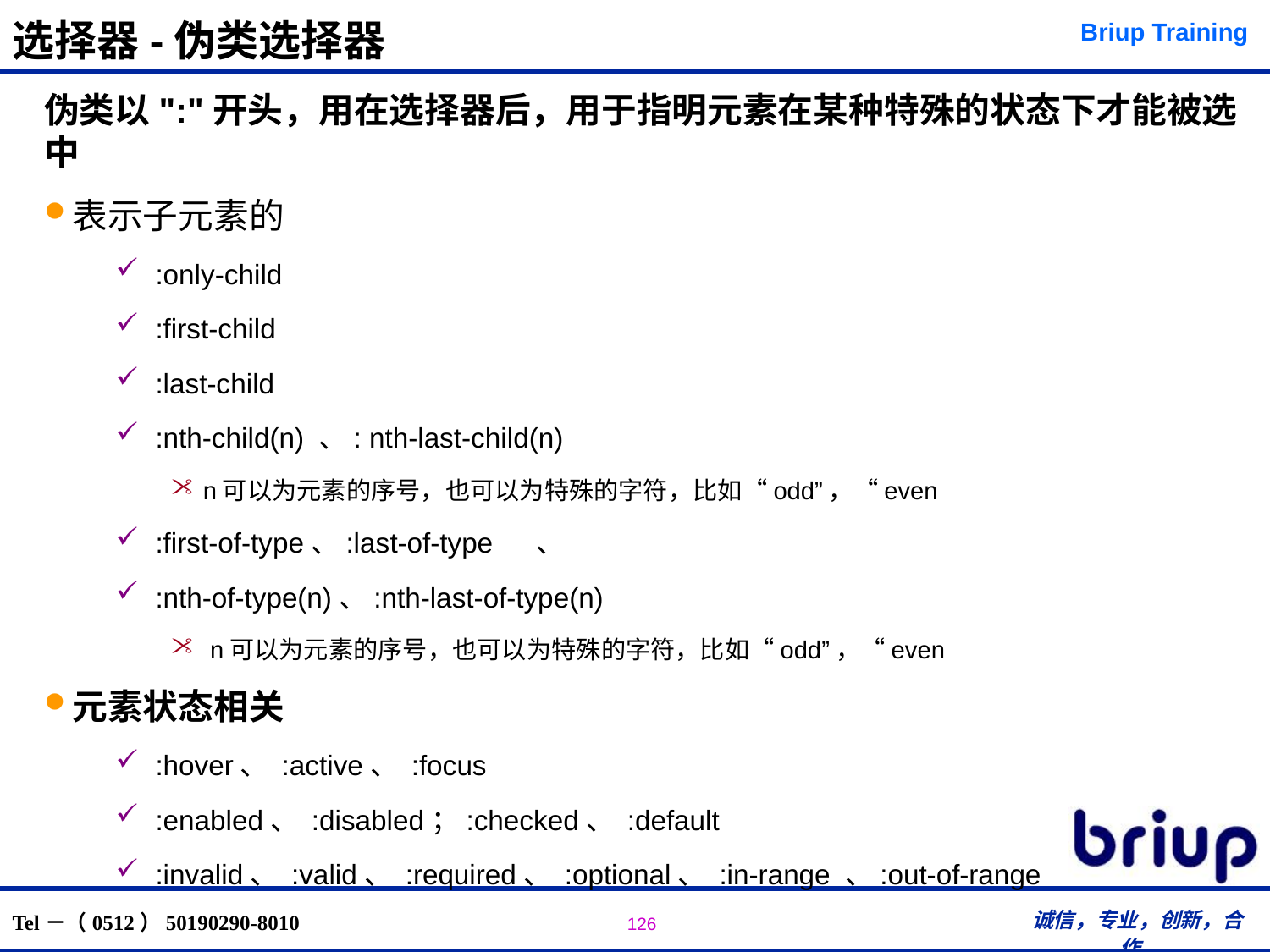

# 选择器-伪类选择器
伪类以":"开头，用在选择器后，用于指明元素在某种特殊的状态下才能被选中
表示子元素的
:only-child
:first-child
:last-child
:nth-child(n) 、: nth-last-child(n)
n可以为元素的序号，也可以为特殊的字符，比如“odd”，“even
:first-of-type、:last-of-type	、
:nth-of-type(n)、:nth-last-of-type(n)
 n可以为元素的序号，也可以为特殊的字符，比如“odd”，“even
元素状态相关
:hover、 :active、 :focus
:enabled、 :disabled；:checked、 :default
:invalid、 :valid、 :required、 :optional、 :in-range 、:out-of-range